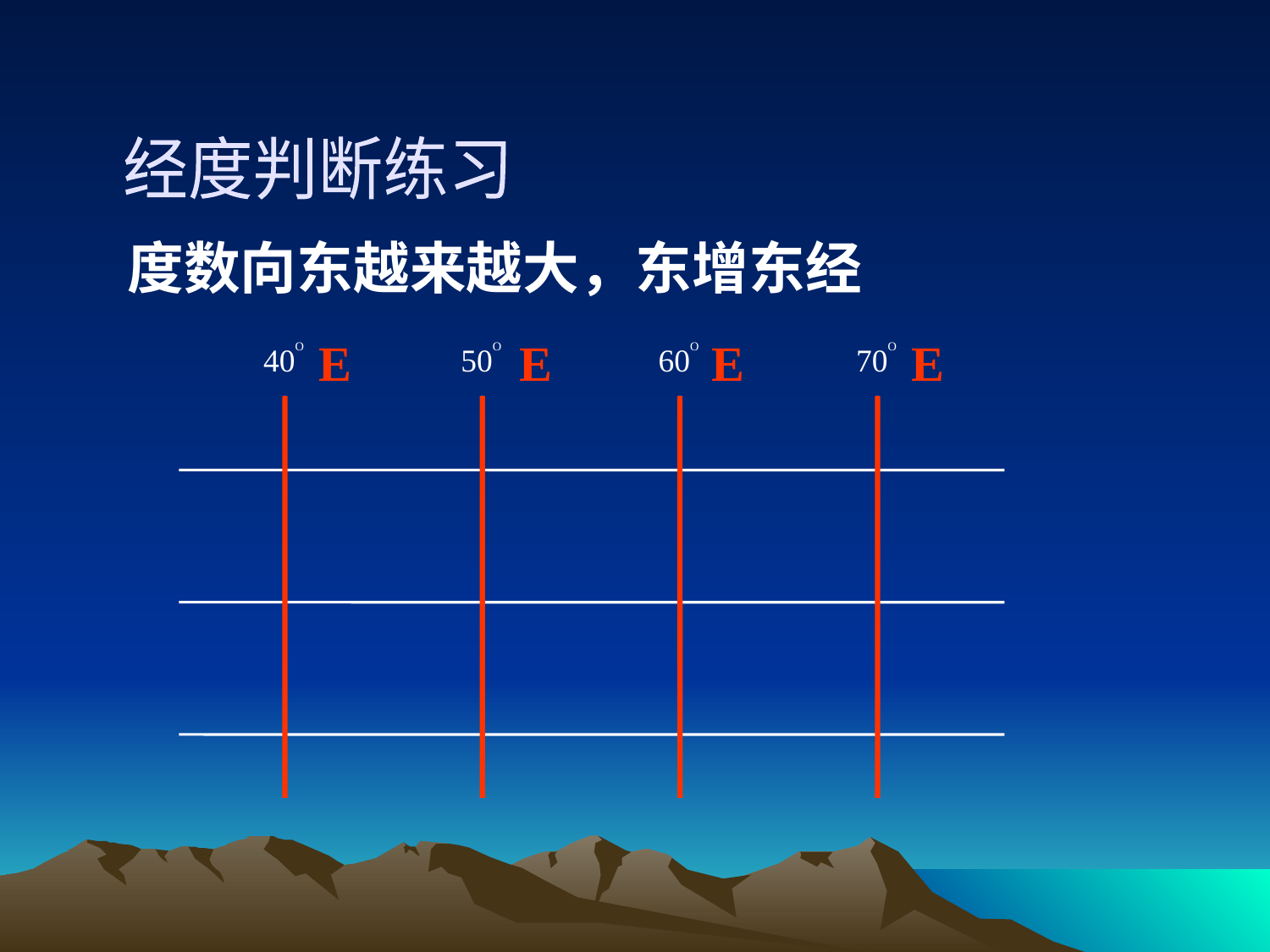

经度判断练习
度数向东越来越大，东增东经
E
E
E
E
40O
50O
60O
70O